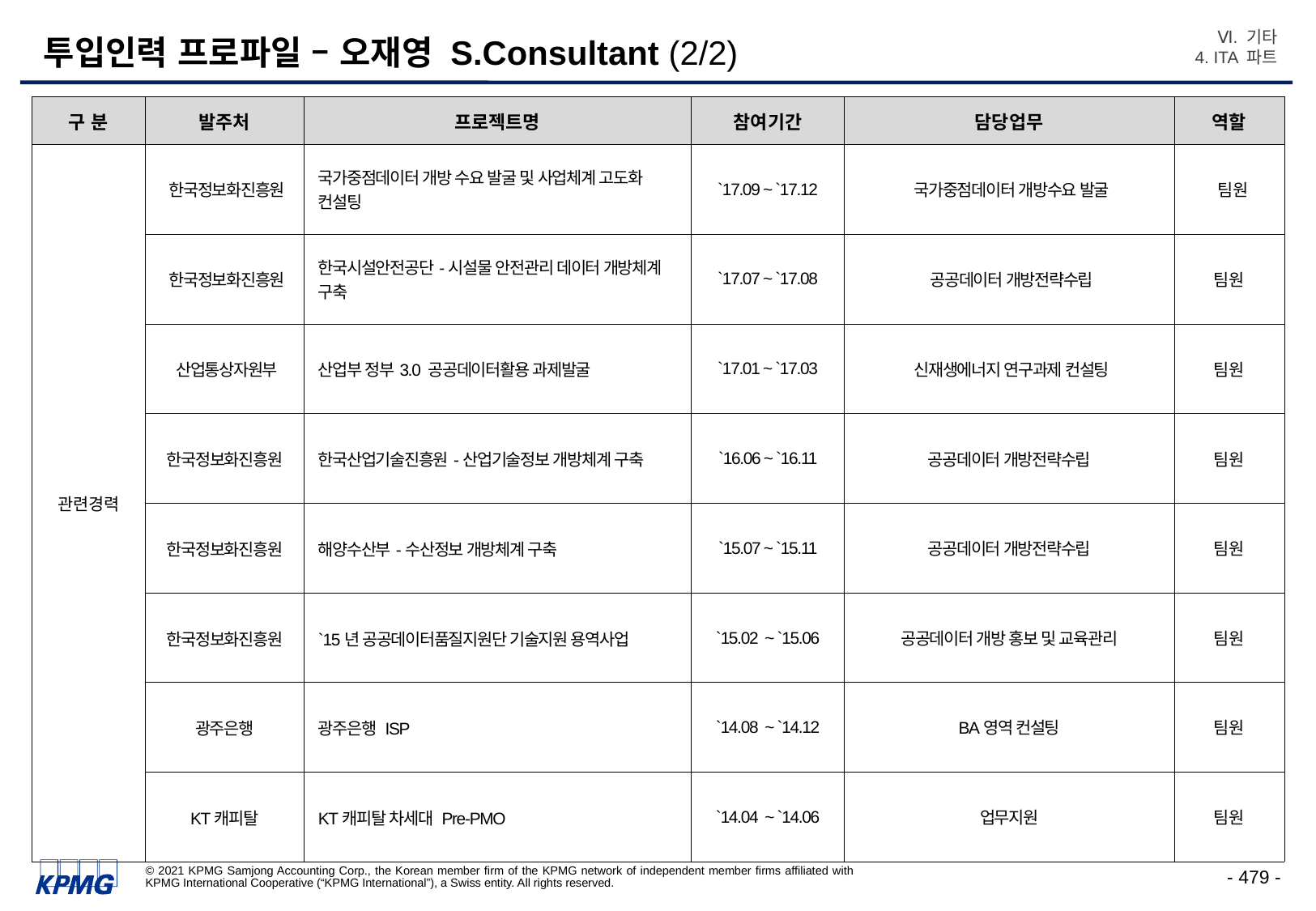

Ⅵ. 기타
4. ITA 파트
# 투입인력 프로파일 – 오재영 S.Consultant (2/2)
| 구 분 | 발주처 | 프로젝트명 | 참여기간 | 담당업무 | 역할 |
| --- | --- | --- | --- | --- | --- |
| 관련경력 | 한국정보화진흥원 | 국가중점데이터 개방 수요 발굴 및 사업체계 고도화 컨설팅 | `17.09 ~ `17.12 | 국가중점데이터 개방수요 발굴 | 팀원 |
|  | 한국정보화진흥원 | 한국시설안전공단-시설물 안전관리 데이터 개방체계 구축 | `17.07 ~ `17.08 | 공공데이터 개방전략수립 | 팀원 |
|  | 산업통상자원부 | 산업부 정부3.0 공공데이터활용 과제발굴 | `17.01 ~ `17.03 | 신재생에너지 연구과제 컨설팅 | 팀원 |
|  | 한국정보화진흥원 | 한국산업기술진흥원-산업기술정보 개방체계 구축 | `16.06 ~ `16.11 | 공공데이터 개방전략수립 | 팀원 |
|  | 한국정보화진흥원 | 해양수산부-수산정보 개방체계 구축 | `15.07 ~ `15.11 | 공공데이터 개방전략수립 | 팀원 |
|  | 한국정보화진흥원 | `15년 공공데이터품질지원단 기술지원 용역사업 | `15.02 ~ `15.06 | 공공데이터 개방 홍보 및 교육관리 | 팀원 |
|  | 광주은행 | 광주은행 ISP | `14.08 ~ `14.12 | BA영역 컨설팅 | 팀원 |
|  | KT캐피탈 | KT캐피탈 차세대 Pre-PMO | `14.04 ~ `14.06 | 업무지원 | 팀원 |